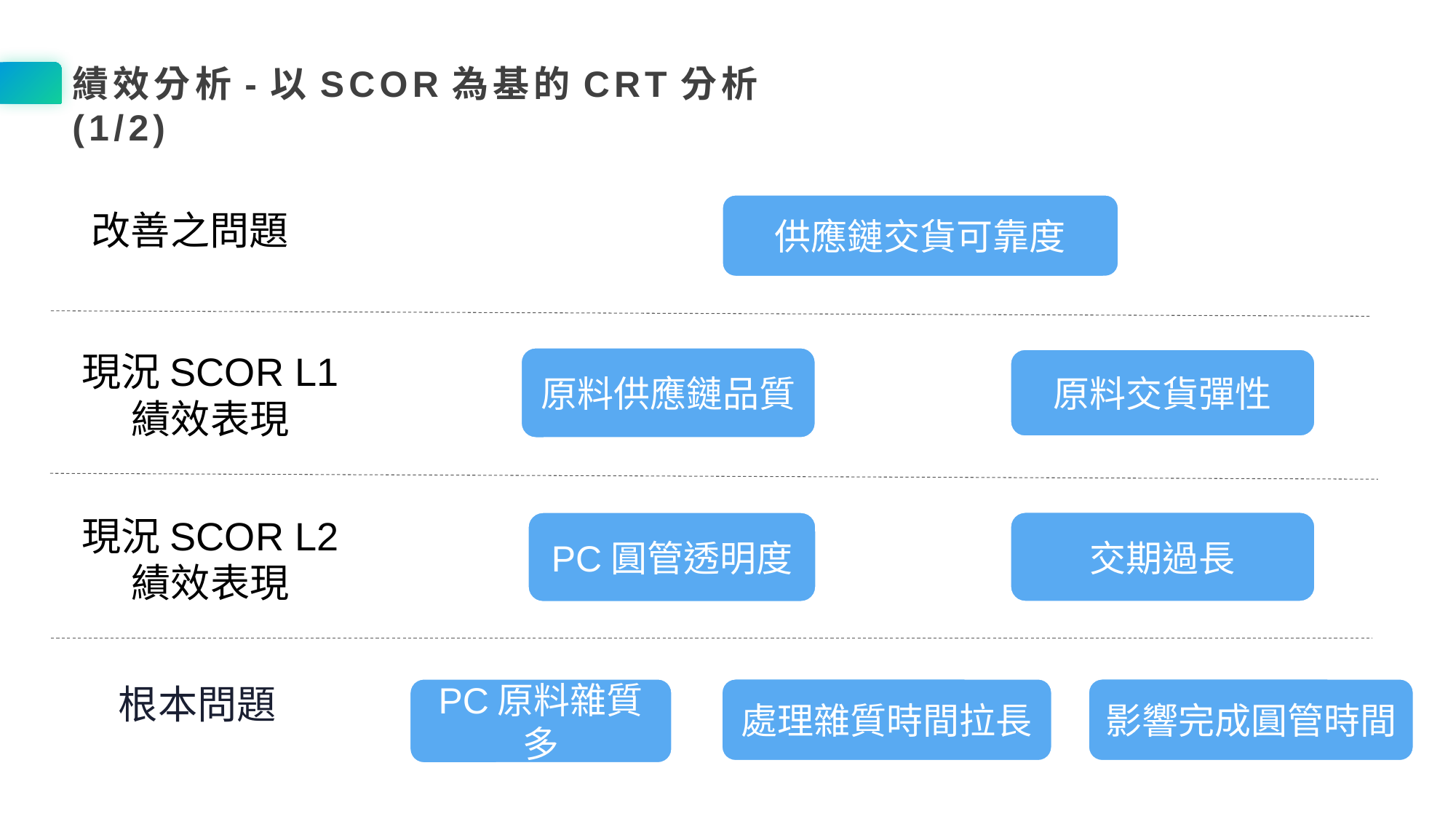

績效分析-以SCOR為基的CRT分析(1/2)
供應鏈交貨可靠度
改善之問題
現況SCOR L1
績效表現
原料供應鏈品質
原料交貨彈性
現況SCOR L2
績效表現
交期過長
PC圓管透明度
根本問題
影響完成圓管時間
PC原料雜質多
處理雜質時間拉長